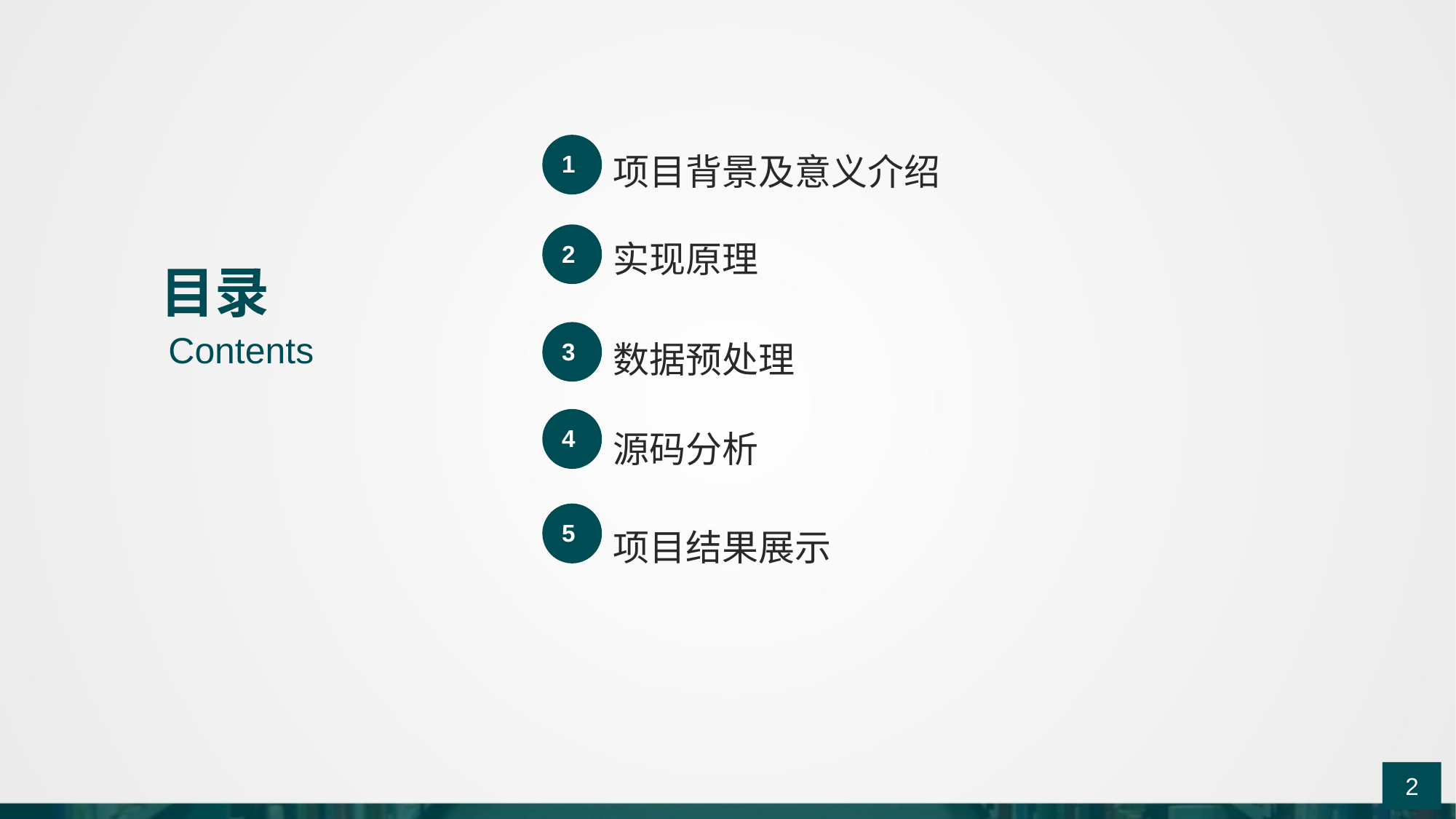

项目背景及意义介绍
1
实现原理
2
数据预处理
3
源码分析
4
项目结果展示
5
目录
Contents